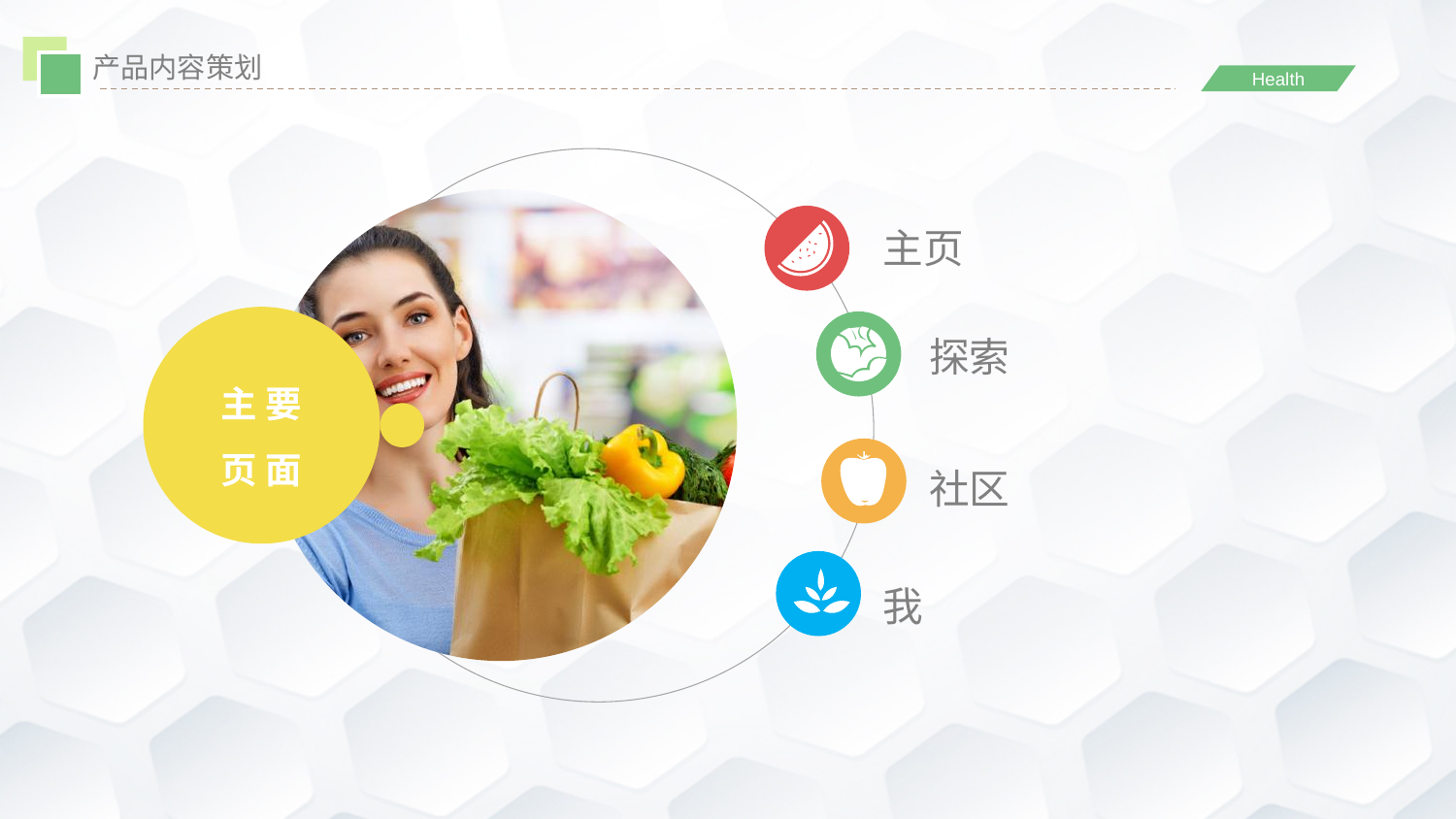

产品内容策划

主页

主 要
页 面

探索

社区

我